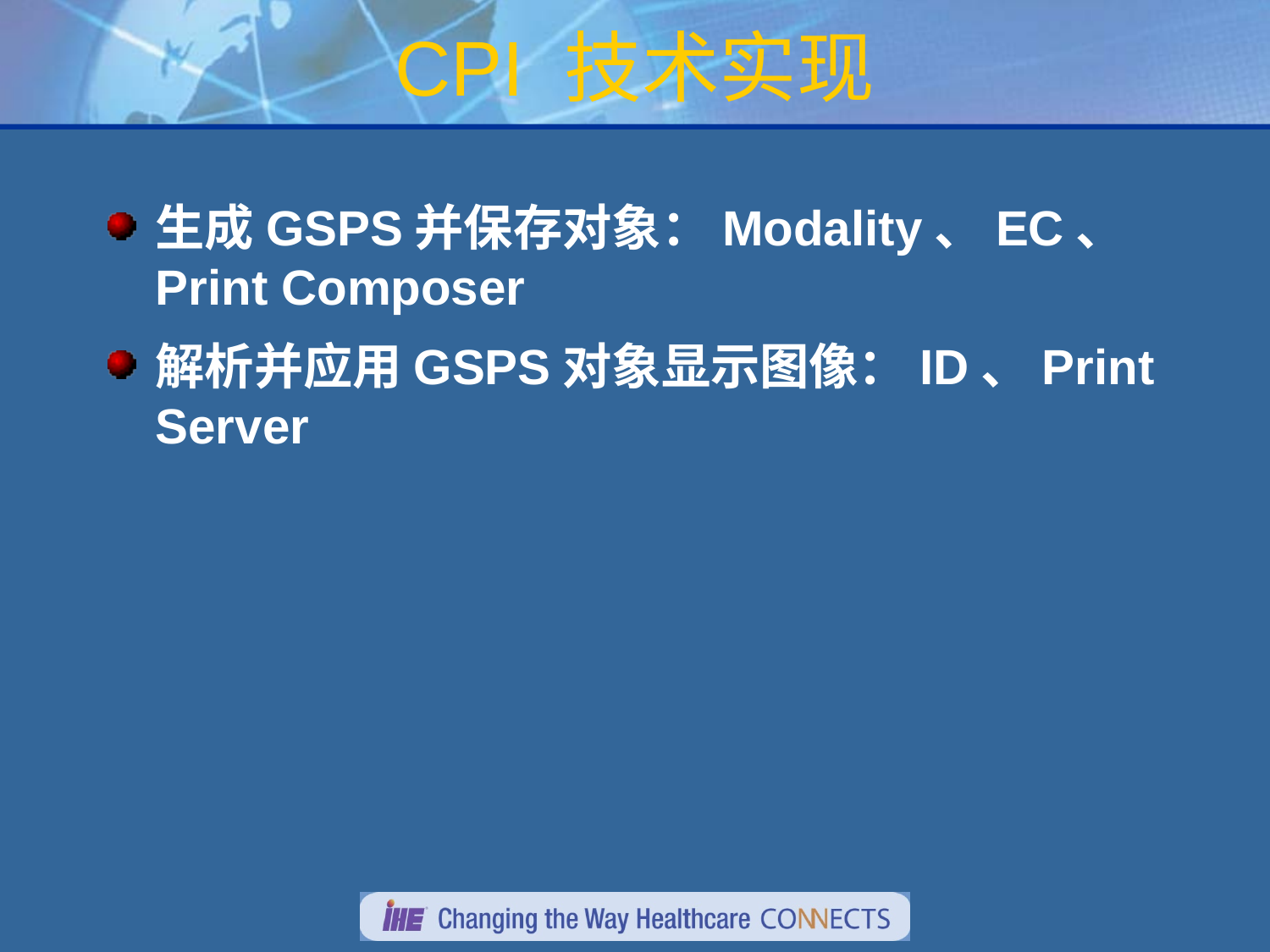

# CPI 技术实现
生成GSPS并保存对象：Modality、EC、Print Composer
解析并应用GSPS对象显示图像：ID、Print Server